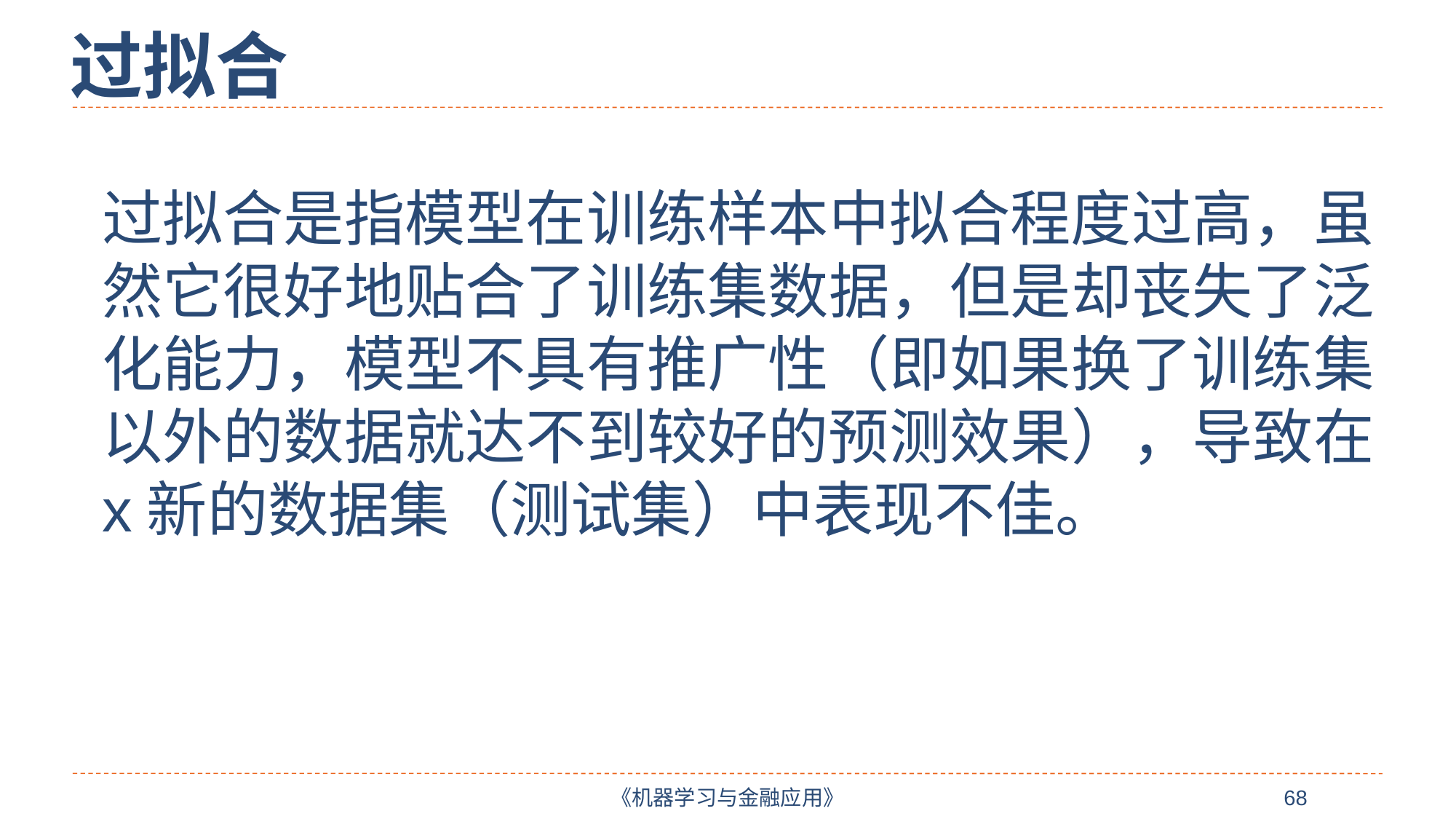

过拟合

过拟合是指模型在训练样本中拟合程度过高，虽然它很好地贴合了训练集数据，但是却丧失了泛化能力，模型不具有推广性（即如果换了训练集以外的数据就达不到较好的预测效果），导致在x新的数据集（测试集）中表现不佳。